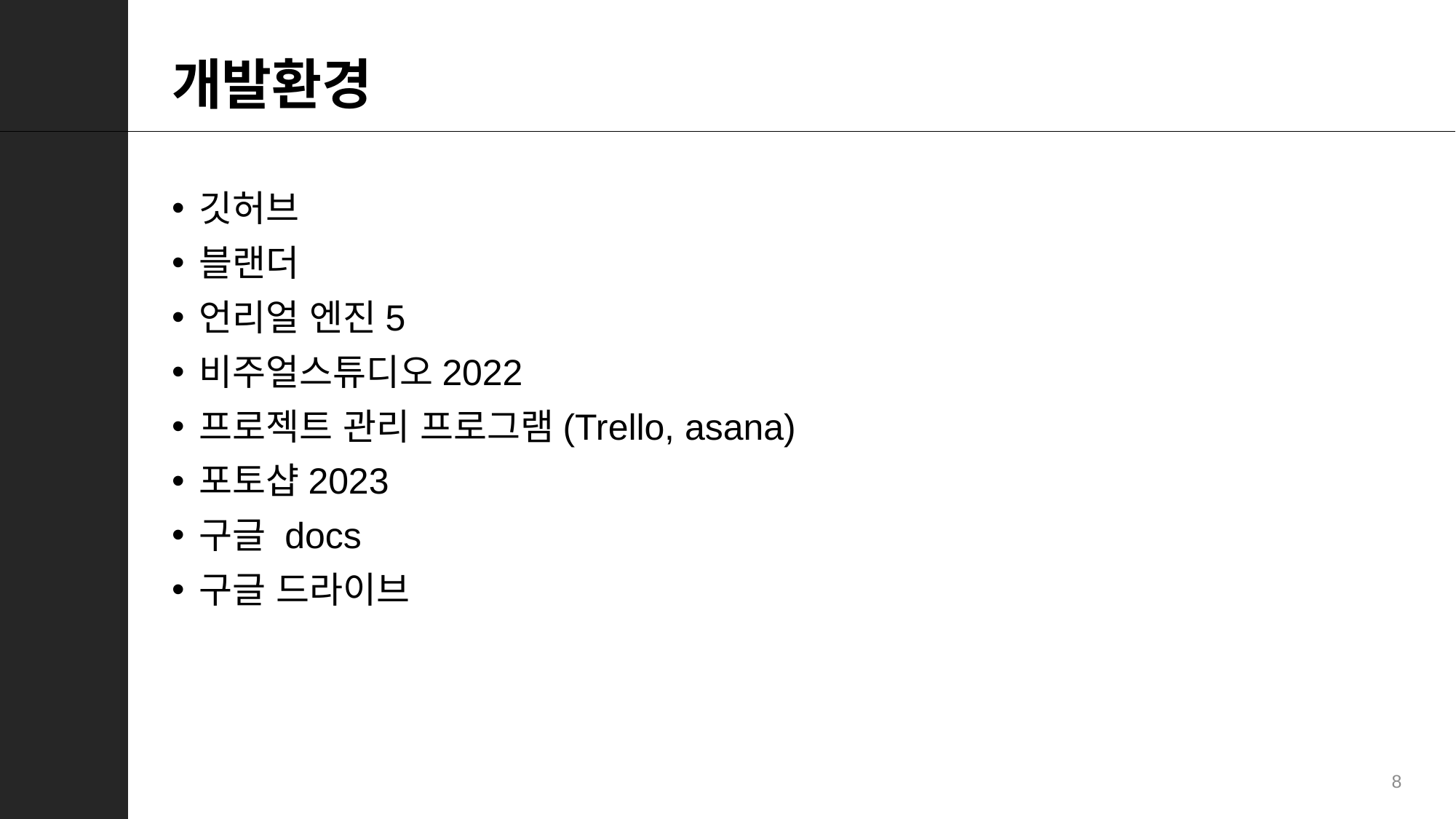

# 개발환경
깃허브
블랜더
언리얼 엔진5
비주얼스튜디오2022
프로젝트 관리 프로그램(Trello, asana)
포토샵2023
구글 docs
구글 드라이브

8